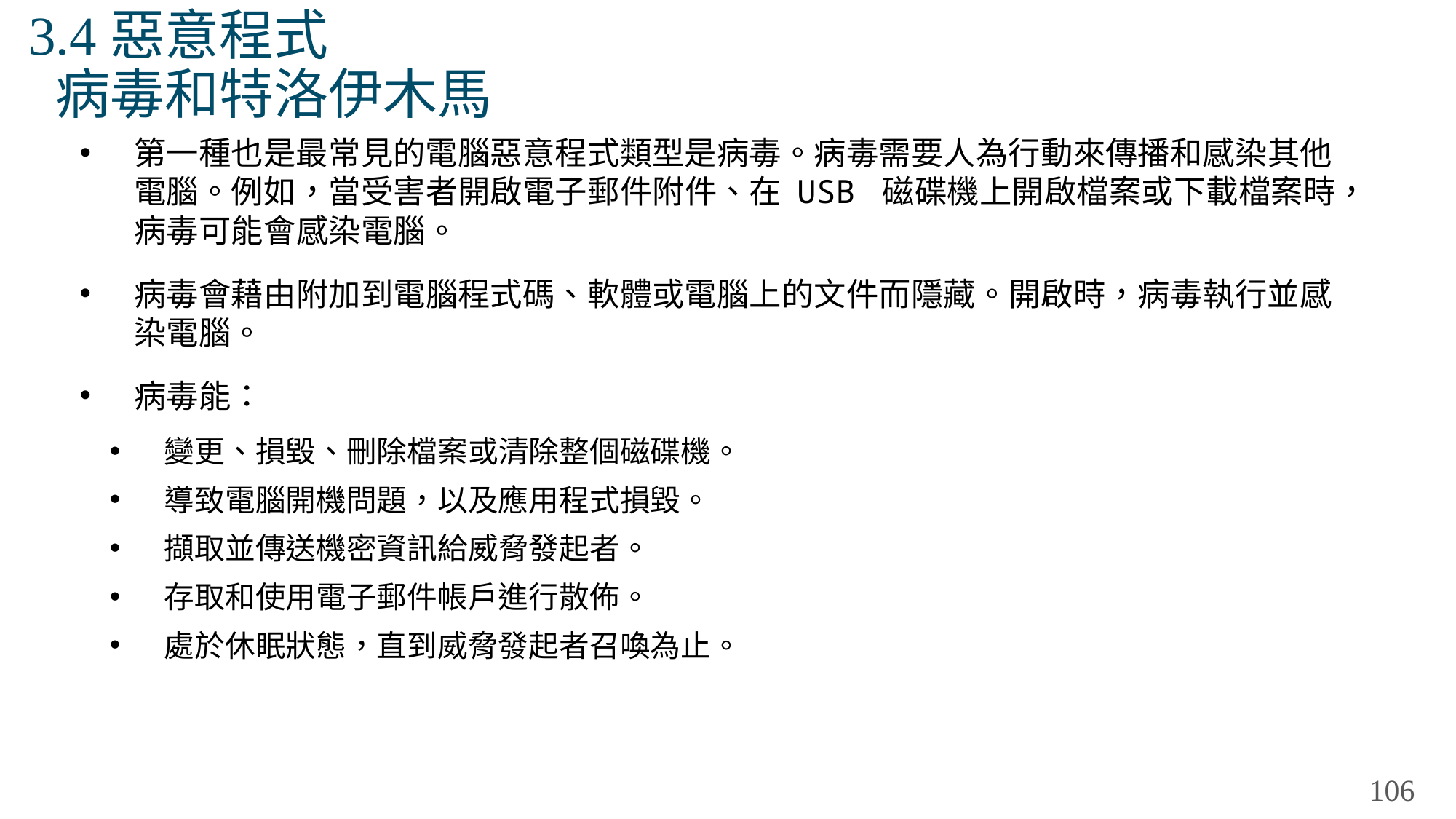

# 3.4惡意程式 病毒和特洛伊木馬
第一種也是最常見的電腦惡意程式類型是病毒。病毒需要人為行動來傳播和感染其他電腦。例如，當受害者開啟電子郵件附件、在 USB 磁碟機上開啟檔案或下載檔案時，病毒可能會感染電腦。
病毒會藉由附加到電腦程式碼、軟體或電腦上的文件而隱藏。開啟時，病毒執行並感染電腦。
病毒能：
變更、損毀、刪除檔案或清除整個磁碟機。
導致電腦開機問題，以及應用程式損毀。
擷取並傳送機密資訊給威脅發起者。
存取和使用電子郵件帳戶進行散佈。
處於休眠狀態，直到威脅發起者召喚為止。
106